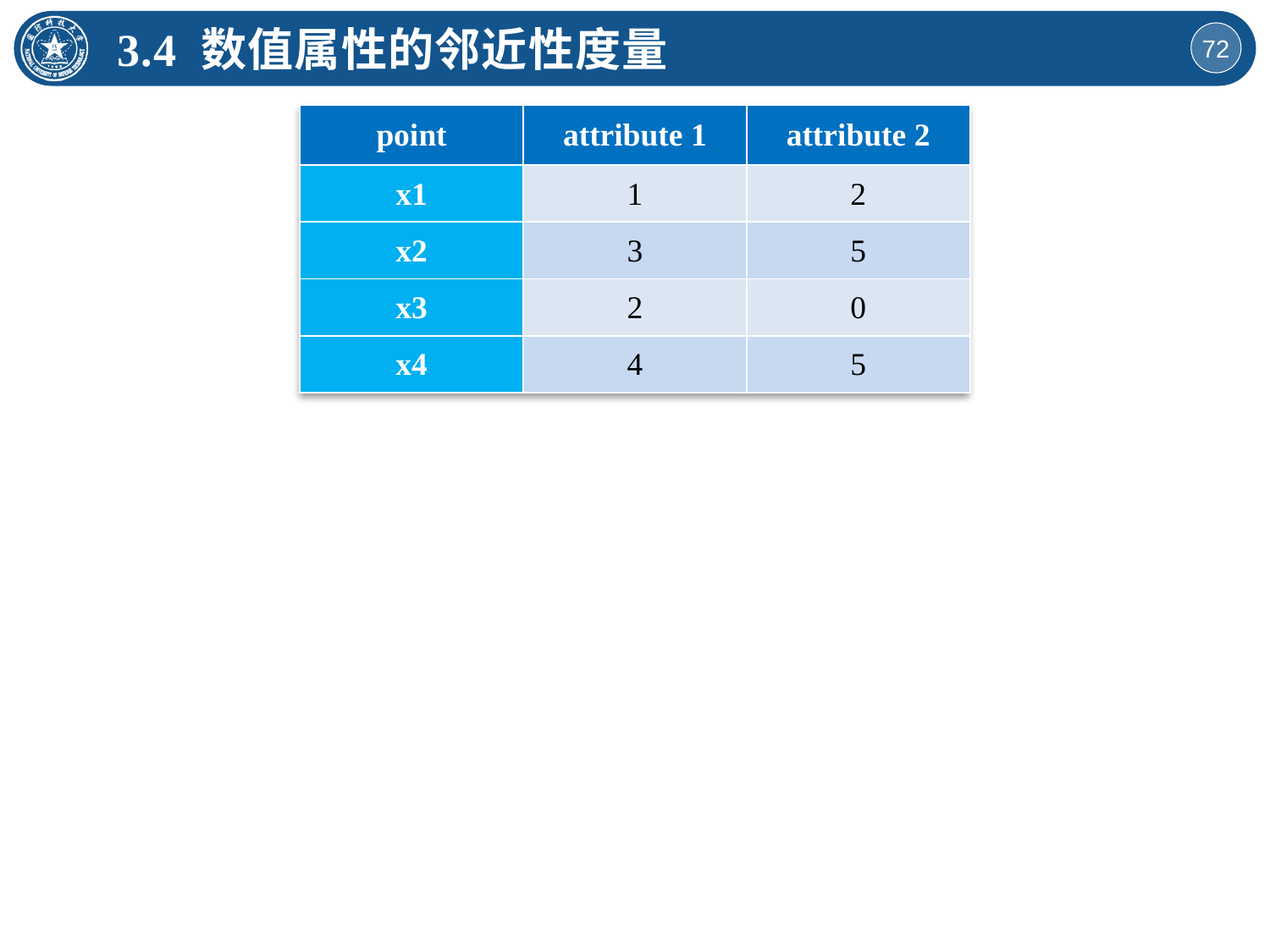

3.4 数值属性的邻近性度量
| point | attribute 1 | attribute 2 |
| --- | --- | --- |
| x1 | 1 | 2 |
| x2 | 3 | 5 |
| x3 | 2 | 0 |
| x4 | 4 | 5 |